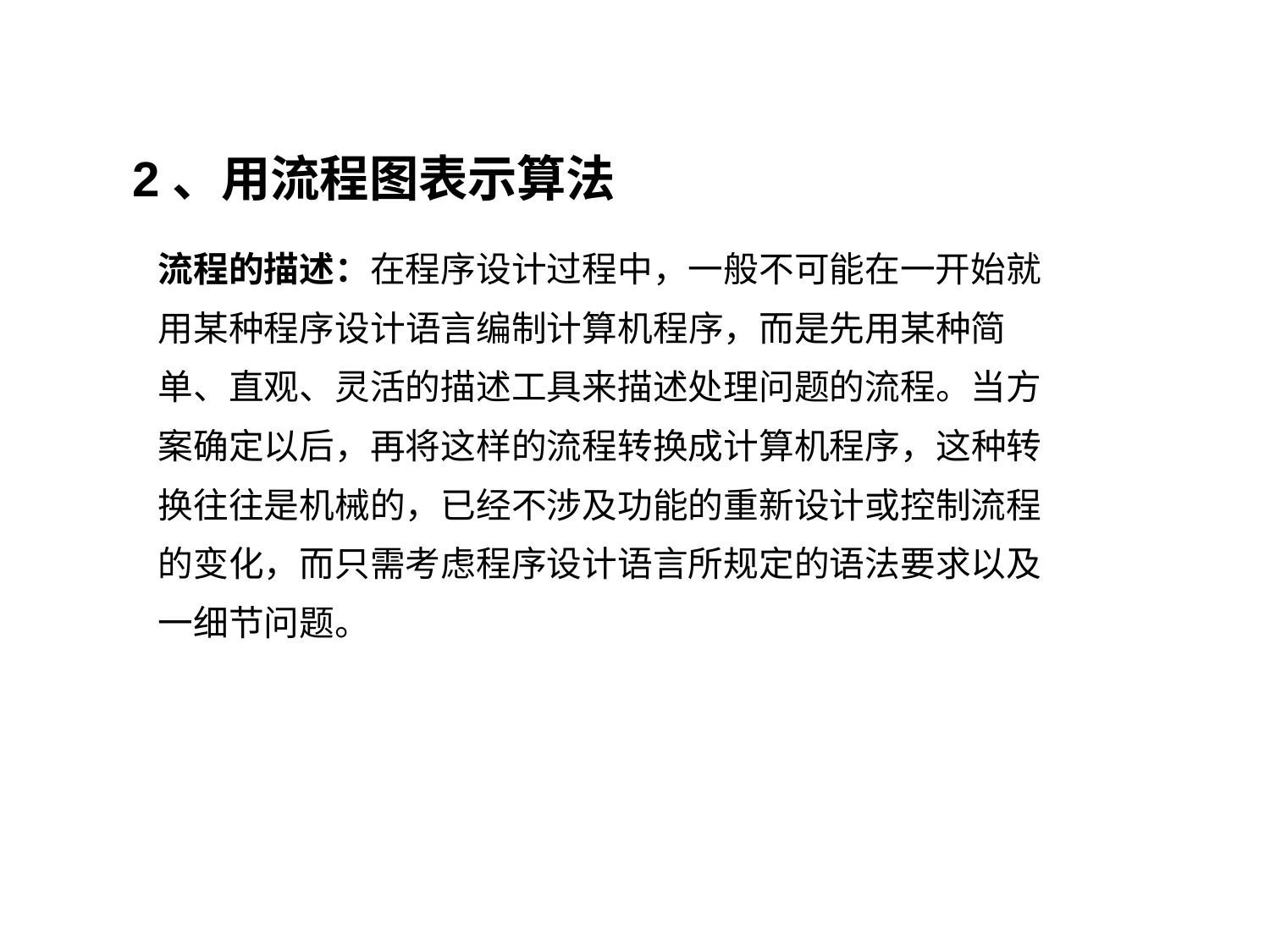

# 2、用流程图表示算法
流程的描述：在程序设计过程中，一般不可能在一开始就
用某种程序设计语言编制计算机程序，而是先用某种简
单、直观、灵活的描述工具来描述处理问题的流程。当方
案确定以后，再将这样的流程转换成计算机程序，这种转
换往往是机械的，已经不涉及功能的重新设计或控制流程
的变化，而只需考虑程序设计语言所规定的语法要求以及
一细节问题。